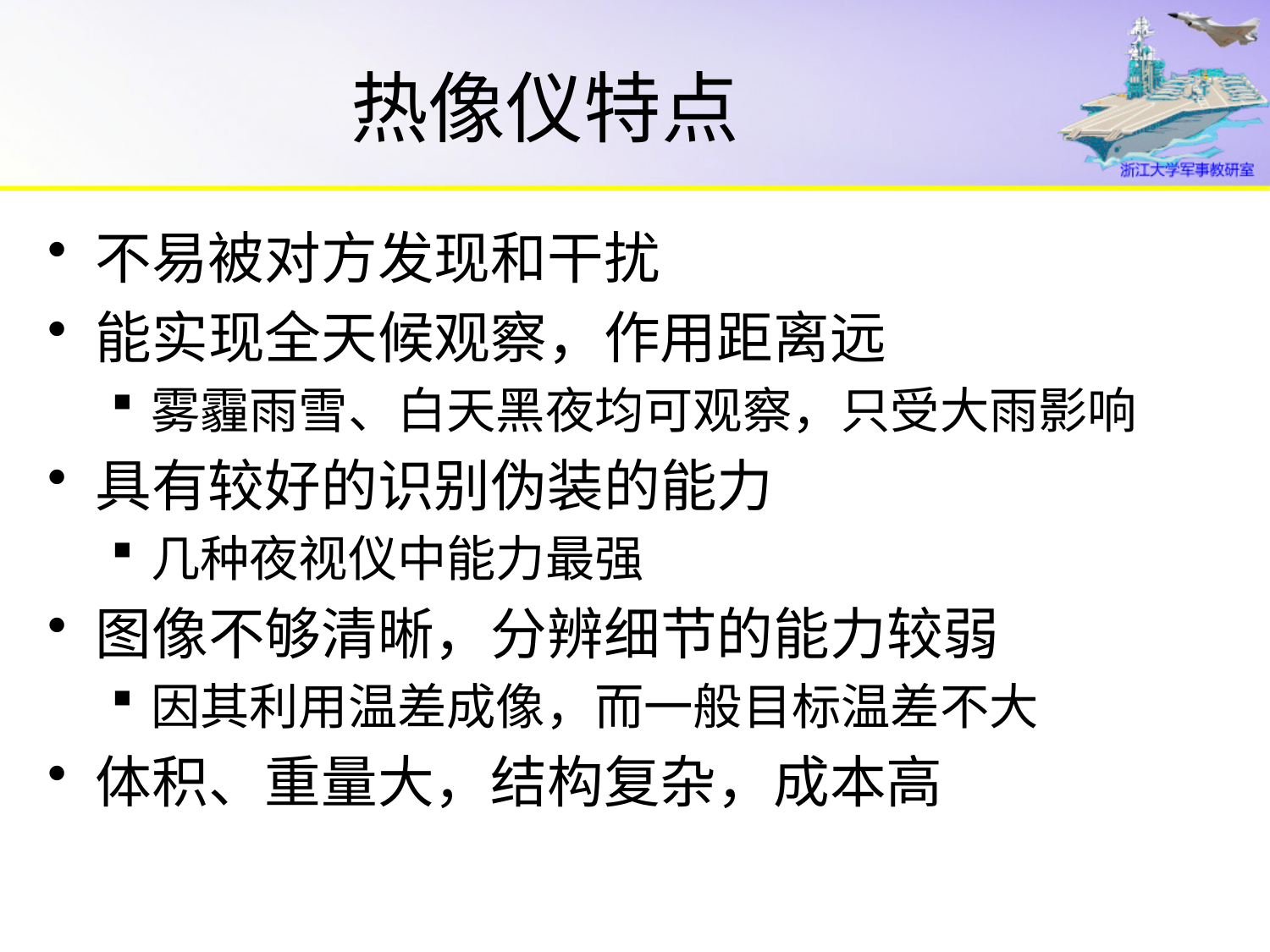

# 热像仪特点
不易被对方发现和干扰
能实现全天候观察，作用距离远
雾霾雨雪、白天黑夜均可观察，只受大雨影响
具有较好的识别伪装的能力
几种夜视仪中能力最强
图像不够清晰，分辨细节的能力较弱
因其利用温差成像，而一般目标温差不大
体积、重量大，结构复杂，成本高